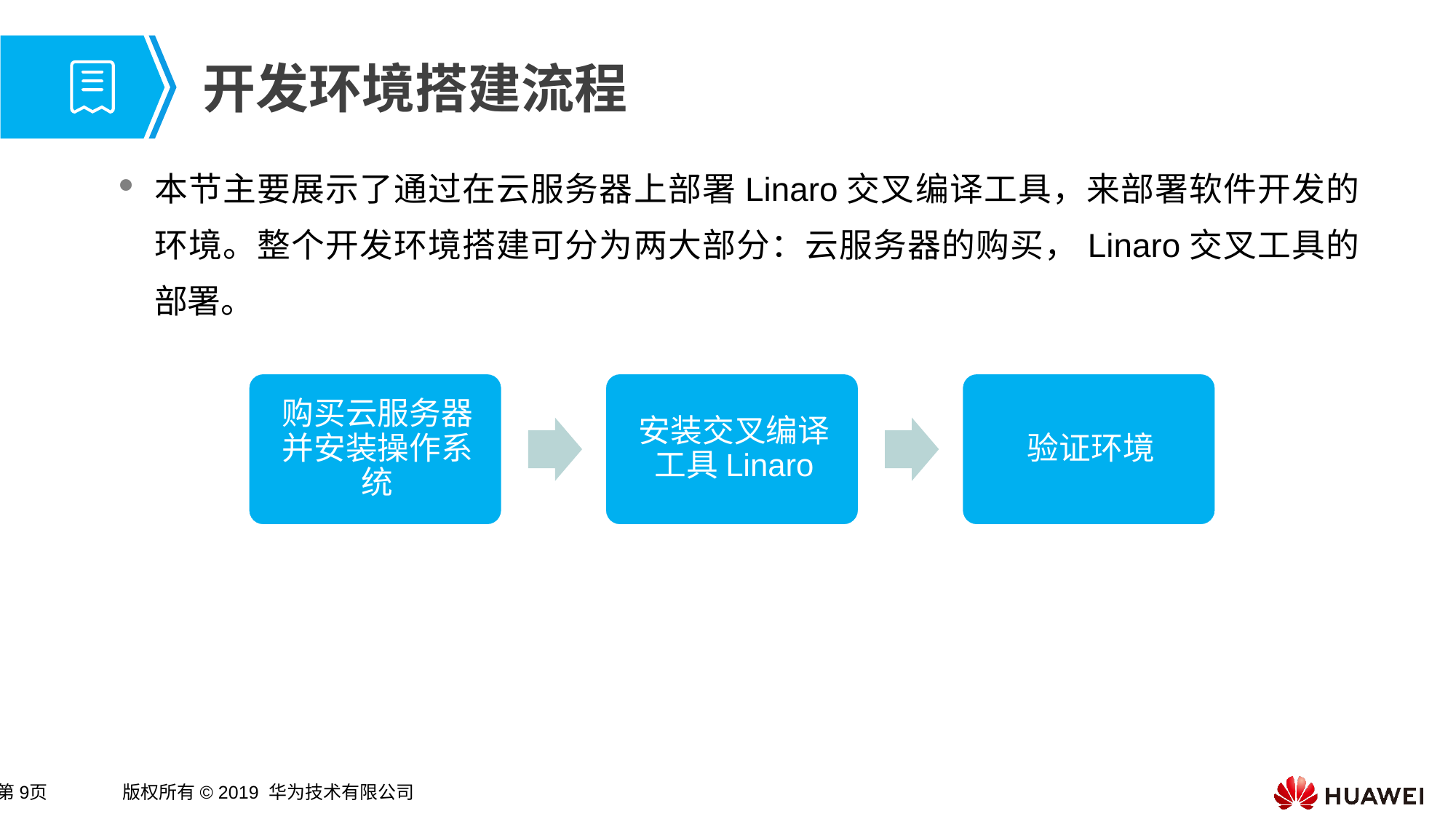

# 开发环境搭建流程
购买云服务器并安装操作系统

安装交叉编译工具Linaro

验证环境
本节主要展示了通过在云服务器上部署Linaro交叉编译工具，来部署软件开发的环境。整个开发环境搭建可分为两大部分：云服务器的购买，Linaro交叉工具的部署。